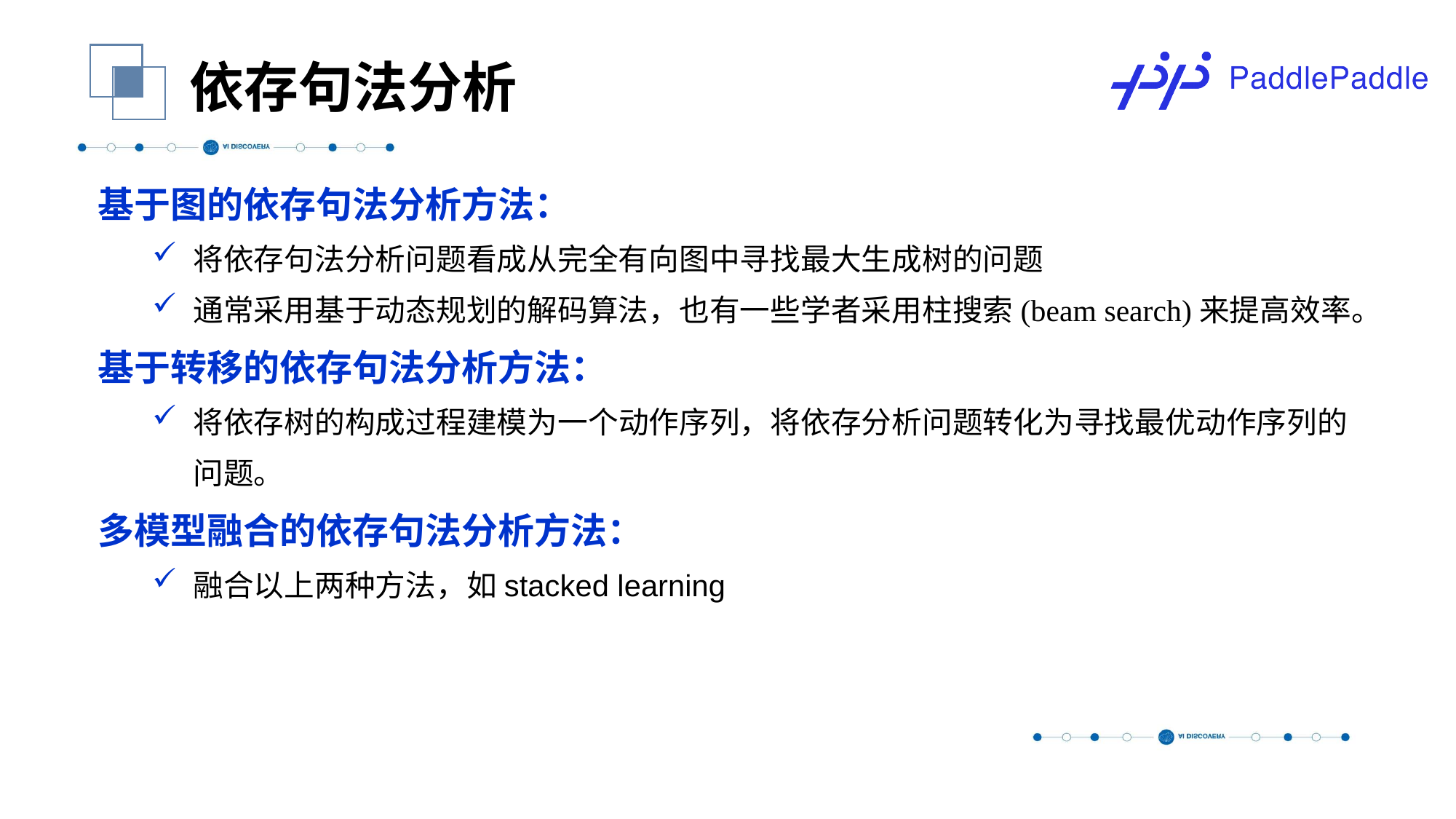

依存句法分析
基于图的依存句法分析方法：
将依存句法分析问题看成从完全有向图中寻找最大生成树的问题
通常采用基于动态规划的解码算法，也有一些学者采用柱搜索(beam search)来提高效率。
基于转移的依存句法分析方法：
将依存树的构成过程建模为一个动作序列，将依存分析问题转化为寻找最优动作序列的问题。
多模型融合的依存句法分析方法：
融合以上两种方法，如stacked learning